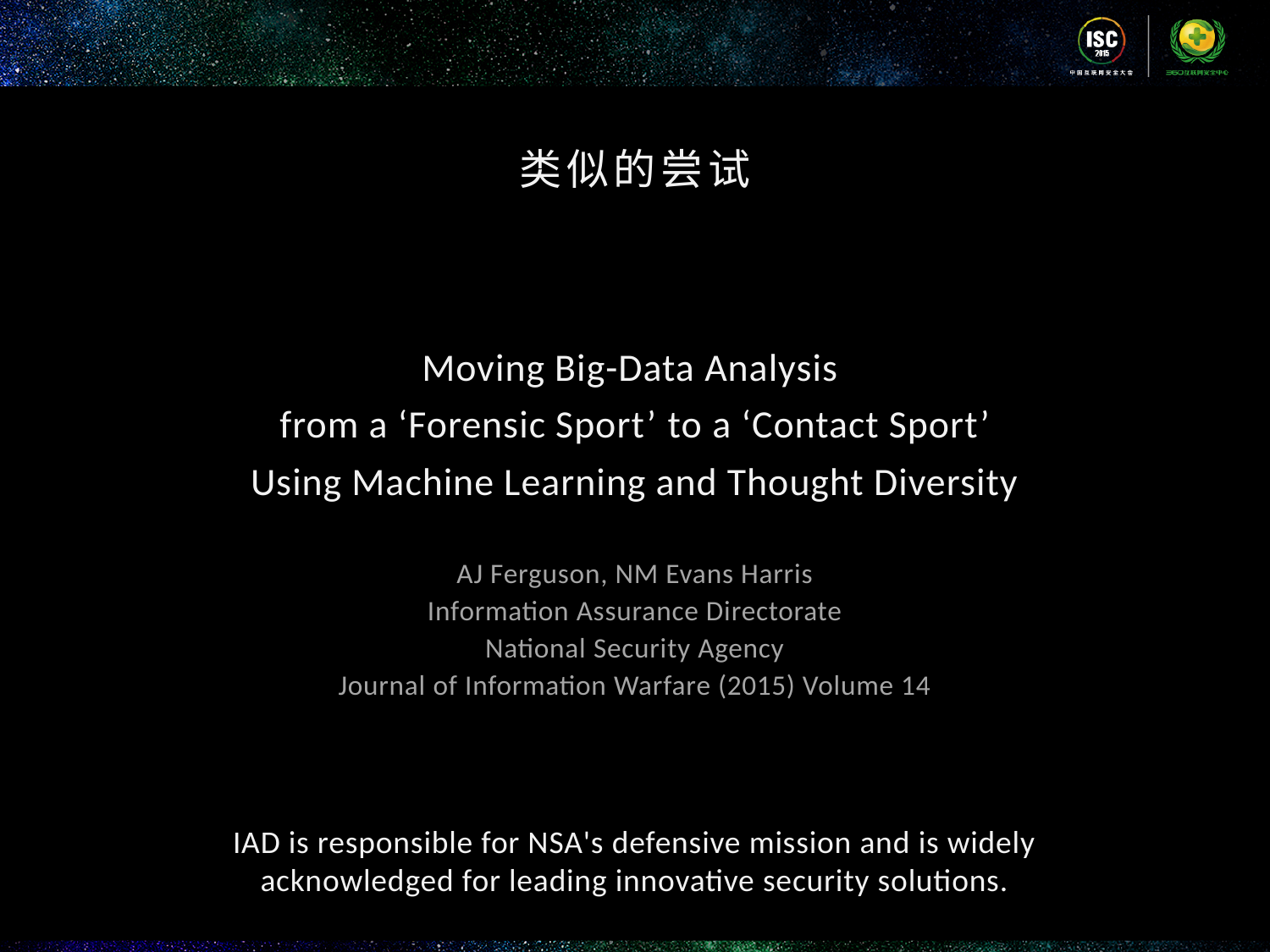

类似的尝试
Moving Big-Data Analysis
from a ‘Forensic Sport’ to a ‘Contact Sport’
Using Machine Learning and Thought Diversity

AJ Ferguson, NM Evans Harris
Information Assurance Directorate
National Security Agency
Journal of Information Warfare (2015) Volume 14
IAD is responsible for NSA's defensive mission and is widely acknowledged for leading innovative security solutions.